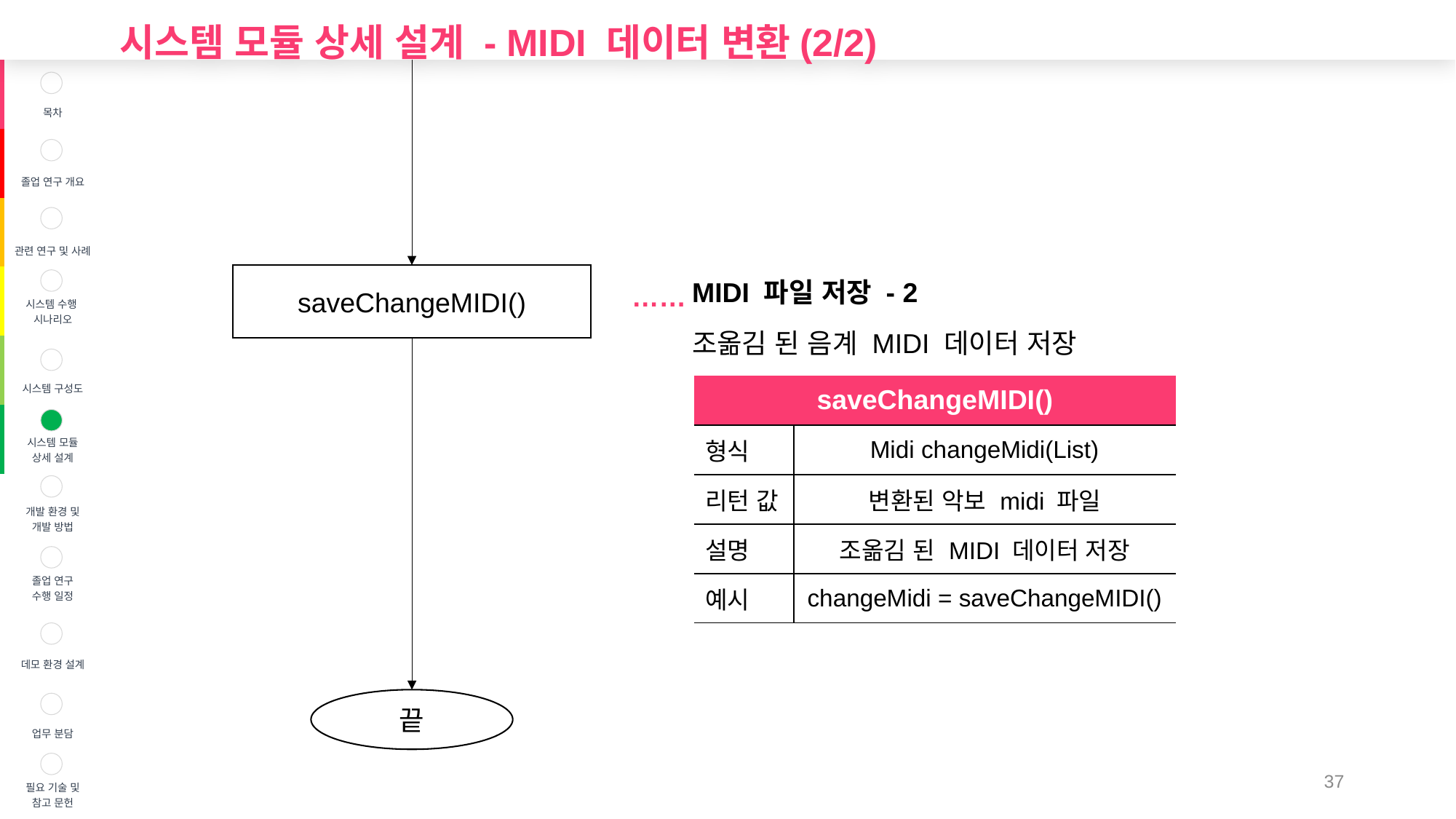

시스템 모듈 상세 설계 - MIDI 데이터 변환(2/2)
|  | 목차 |
| --- | --- |
|  | 졸업 연구 개요 |
|  | 관련 연구 및 사례 |
|  | 시스템 수행 시나리오 |
|  | 시스템 구성도 |
|  | 시스템 모듈 상세 설계 |
|  | 개발 환경 및 개발 방법 |
|  | 졸업 연구 수행 일정 |
|  | 데모 환경 설계 |
|  | 업무 분담 |
|  | 필요 기술 및 참고 문헌 |

saveChangeMIDI()

MIDI 파일 저장 - 2

조옮김 된 음계 MIDI 데이터 저장
……

| saveChangeMIDI() |  |
| --- | --- |
| 형식 | Midi changeMidi(List) |
| 리턴 값 | 변환된 악보 midi 파일 |
| 설명 | 조옮김 된 MIDI 데이터 저장 |
| 예시 | changeMidi = saveChangeMIDI() |

끝

37